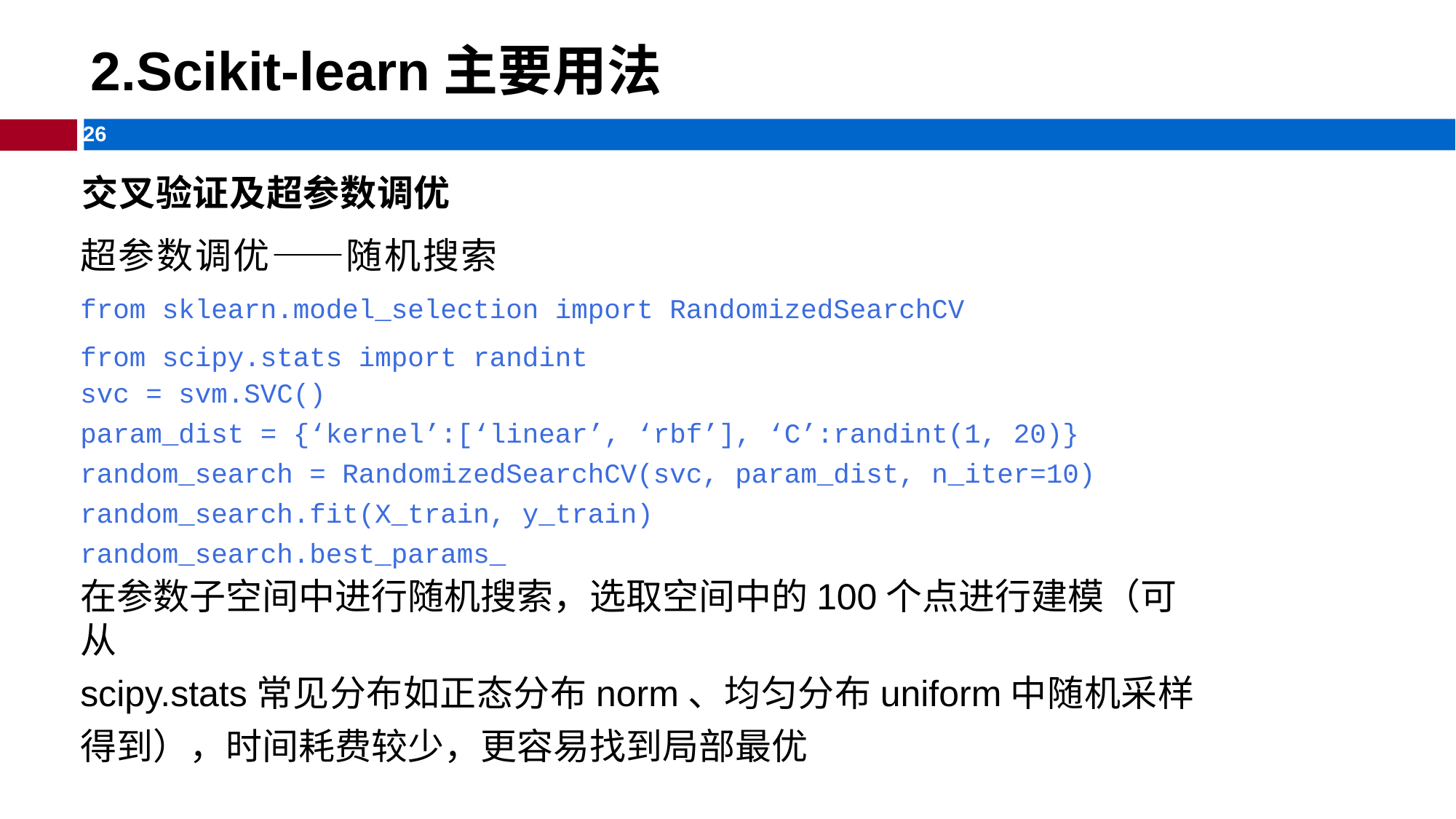

# 2.Scikit-learn主要用法
交叉验证及超参数调优
超参数调优⸺随机搜索
from sklearn.model_selection import RandomizedSearchCV
from scipy.stats import randint
svc = svm.SVC()
param_dist = {‘kernel’:[‘linear’, ‘rbf’], ‘C’:randint(1, 20)}
random_search = RandomizedSearchCV(svc, param_dist, n_iter=10)  random_search.fit(X_train, y_train)
random_search.best_params_
在参数子空间中进行随机搜索，选取空间中的100个点进行建模（可从
scipy.stats常见分布如正态分布norm、均匀分布uniform中随机采样 得到），时间耗费较少，更容易找到局部最优